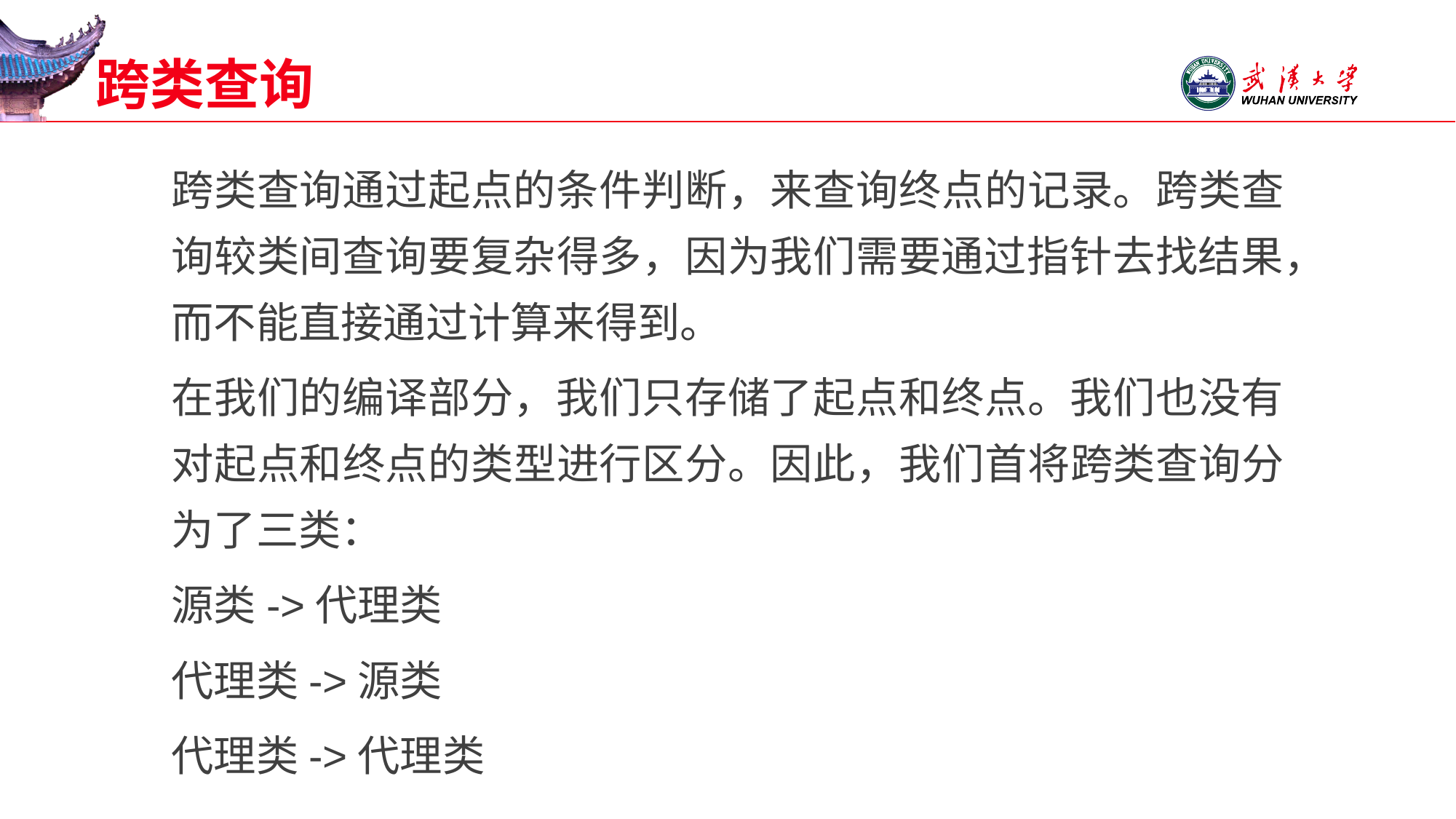

# 跨类查询
跨类查询通过起点的条件判断，来查询终点的记录。跨类查询较类间查询要复杂得多，因为我们需要通过指针去找结果，而不能直接通过计算来得到。
在我们的编译部分，我们只存储了起点和终点。我们也没有对起点和终点的类型进行区分。因此，我们首将跨类查询分为了三类：
源类->代理类
代理类->源类
代理类->代理类